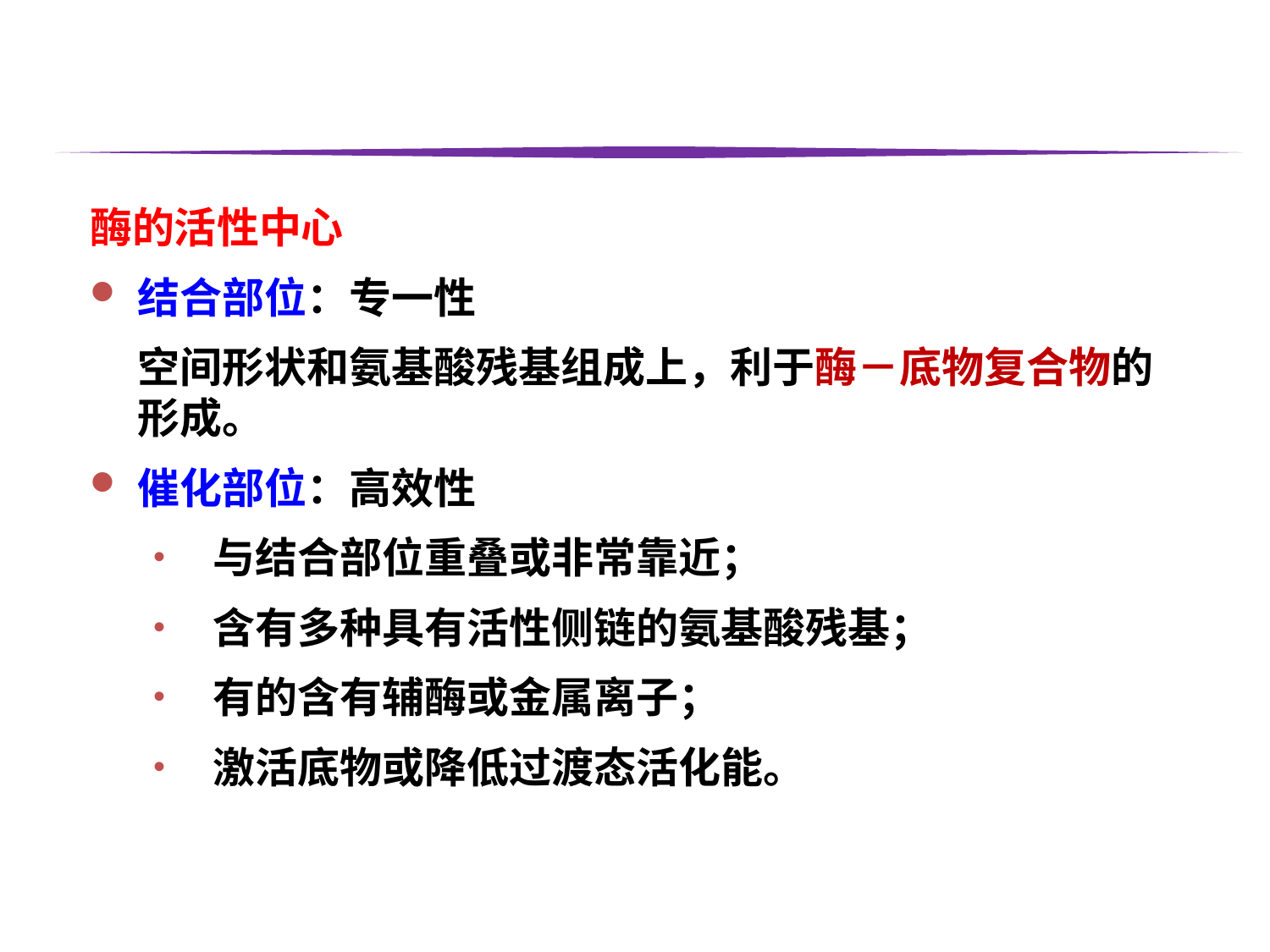

酶的活性中心
结合部位：专一性
	空间形状和氨基酸残基组成上，利于酶－底物复合物的形成。
催化部位：高效性
 与结合部位重叠或非常靠近；
 含有多种具有活性侧链的氨基酸残基；
 有的含有辅酶或金属离子；
 激活底物或降低过渡态活化能。